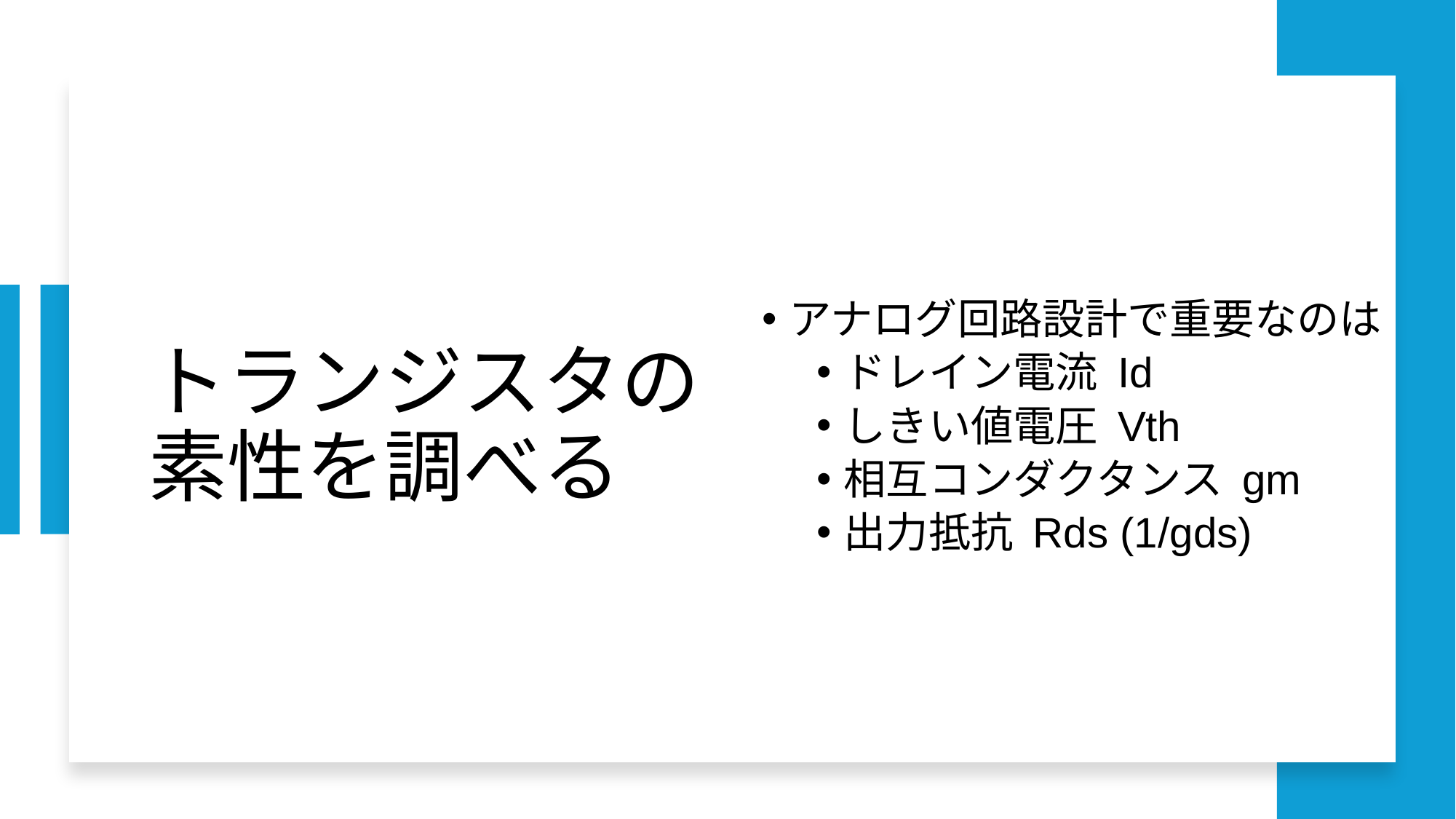

# トランジスタの素性を調べる
アナログ回路設計で重要なのは
ドレイン電流 Id
しきい値電圧 Vth
相互コンダクタンス gm
出力抵抗 Rds (1/gds)